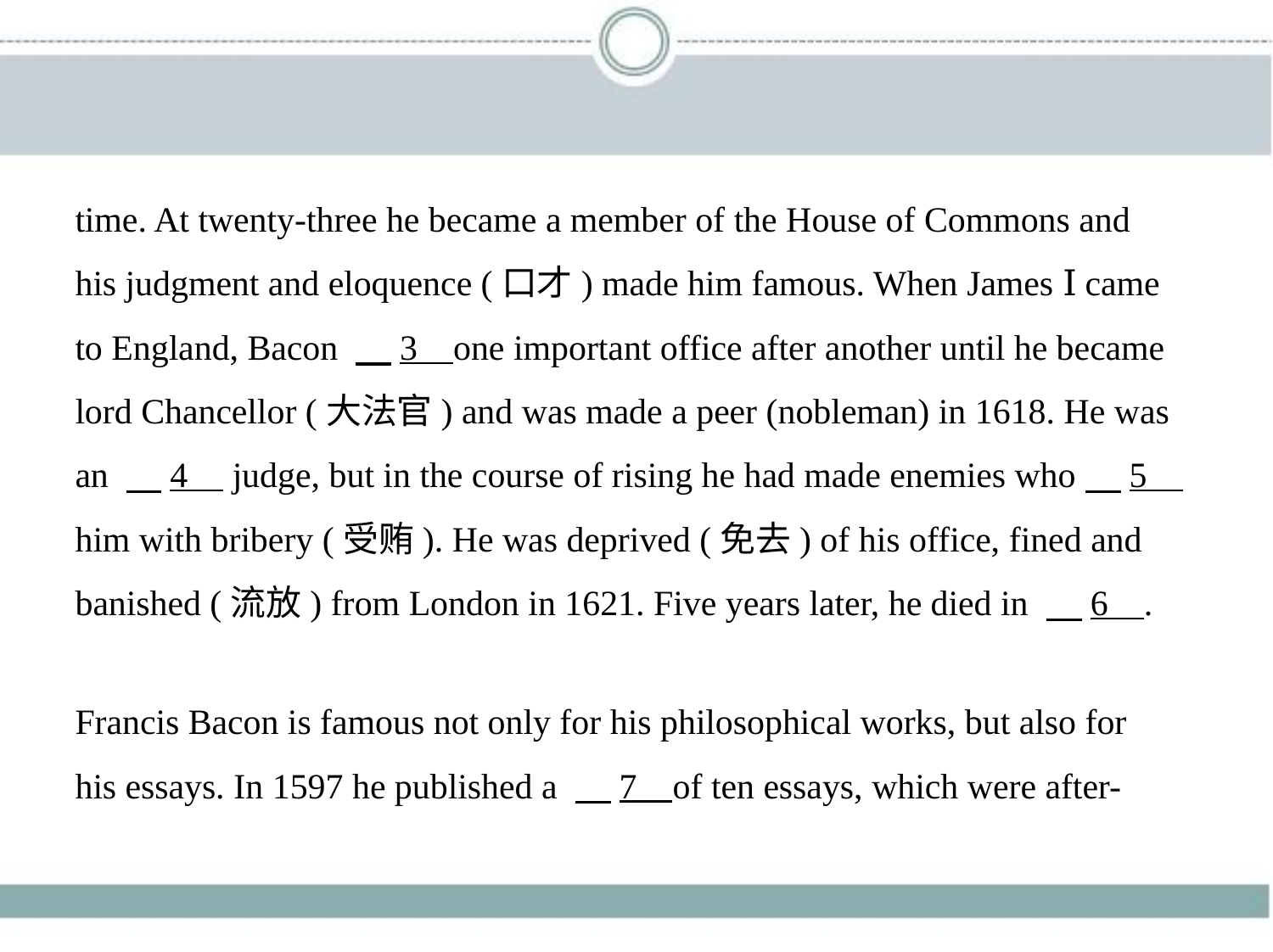

time. At twenty-three he became a member of the House of Commons and
his judgment and eloquence (口才) made him famous. When James Ⅰ came
to England, Bacon 　3    one important office after another until he became
lord Chancellor (大法官) and was made a peer (nobleman) in 1618. He was
an 　4     judge, but in the course of rising he had made enemies who　5    
him with bribery (受贿). He was deprived (免去) of his office, fined and
banished (流放) from London in 1621. Five years later, he died in 　6    .
Francis Bacon is famous not only for his philosophical works, but also for
his essays. In 1597 he published a 　7    of ten essays, which were after-